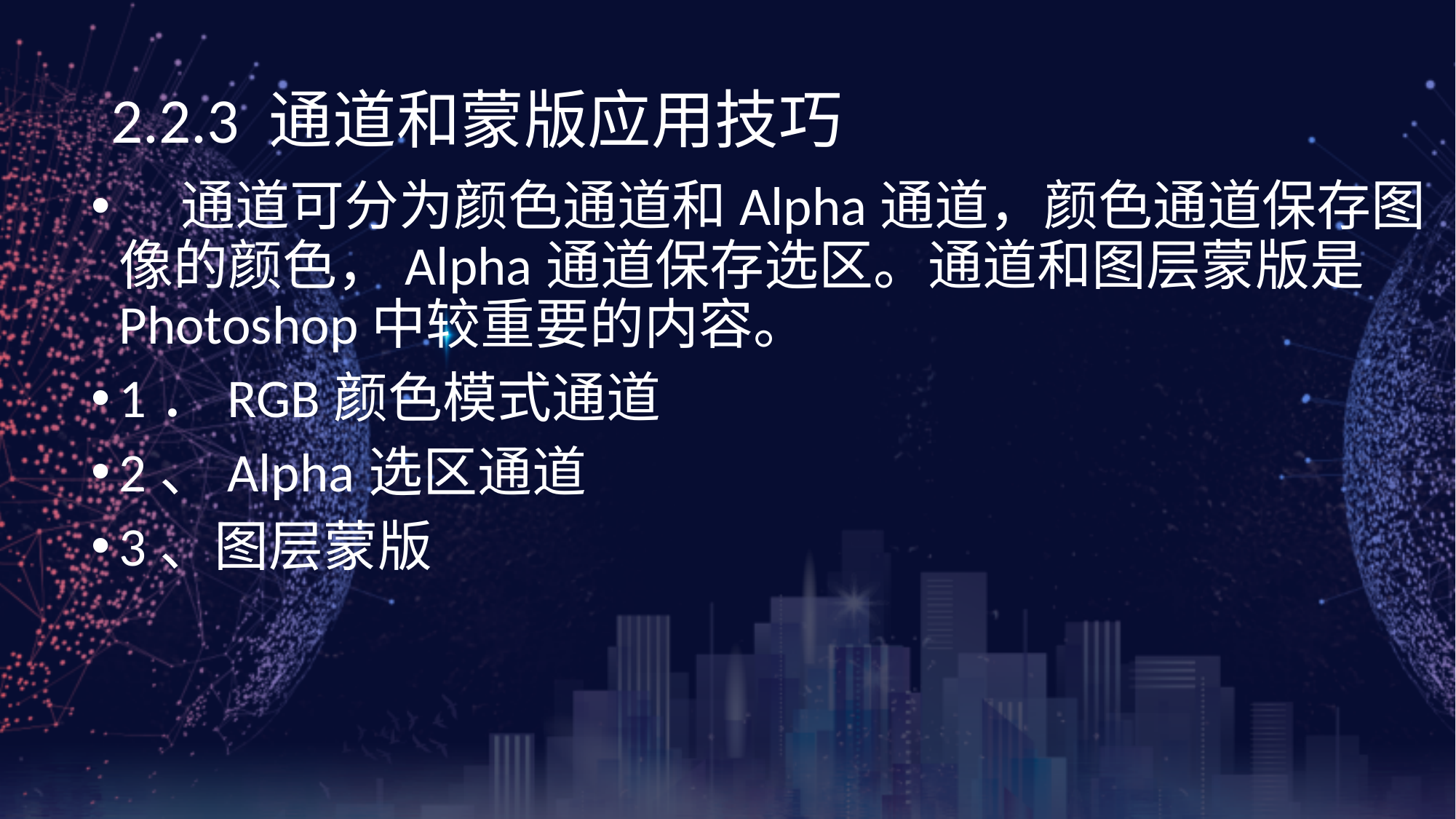

《网页设计与制作案例教程》（第3版）
# 2.2.3 通道和蒙版应用技巧
    通道可分为颜色通道和Alpha通道，颜色通道保存图像的颜色，Alpha通道保存选区。通道和图层蒙版是Photoshop中较重要的内容。
1．RGB颜色模式通道
2、Alpha选区通道
3、图层蒙版